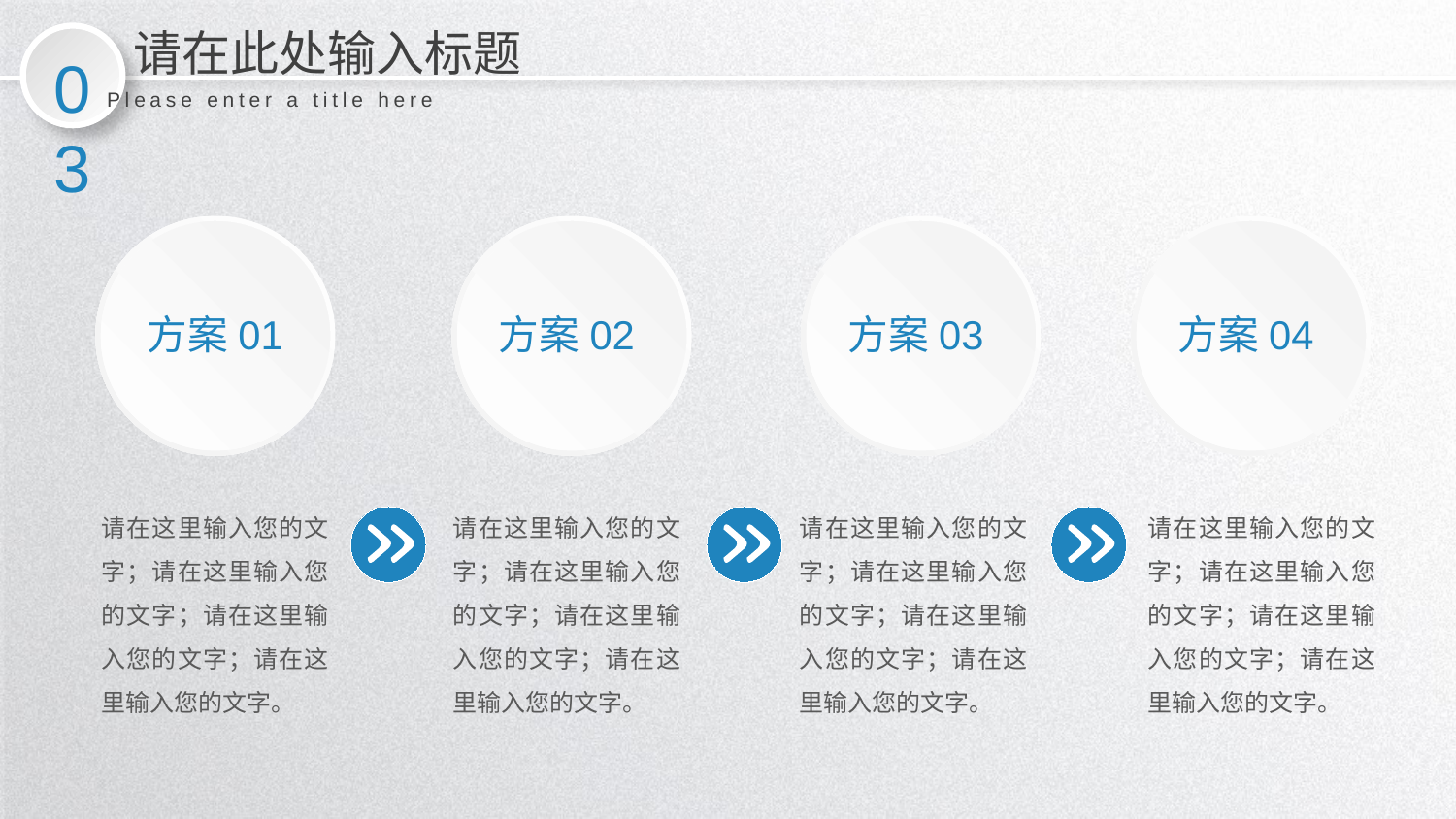

请在此处输入标题

03
Please enter a title here

方案01

方案02

方案03

方案04
请在这里输入您的文字；请在这里输入您的文字；请在这里输入您的文字；请在这里输入您的文字。
请在这里输入您的文字；请在这里输入您的文字；请在这里输入您的文字；请在这里输入您的文字。
请在这里输入您的文字；请在这里输入您的文字；请在这里输入您的文字；请在这里输入您的文字。
请在这里输入您的文字；请在这里输入您的文字；请在这里输入您的文字；请在这里输入您的文字。